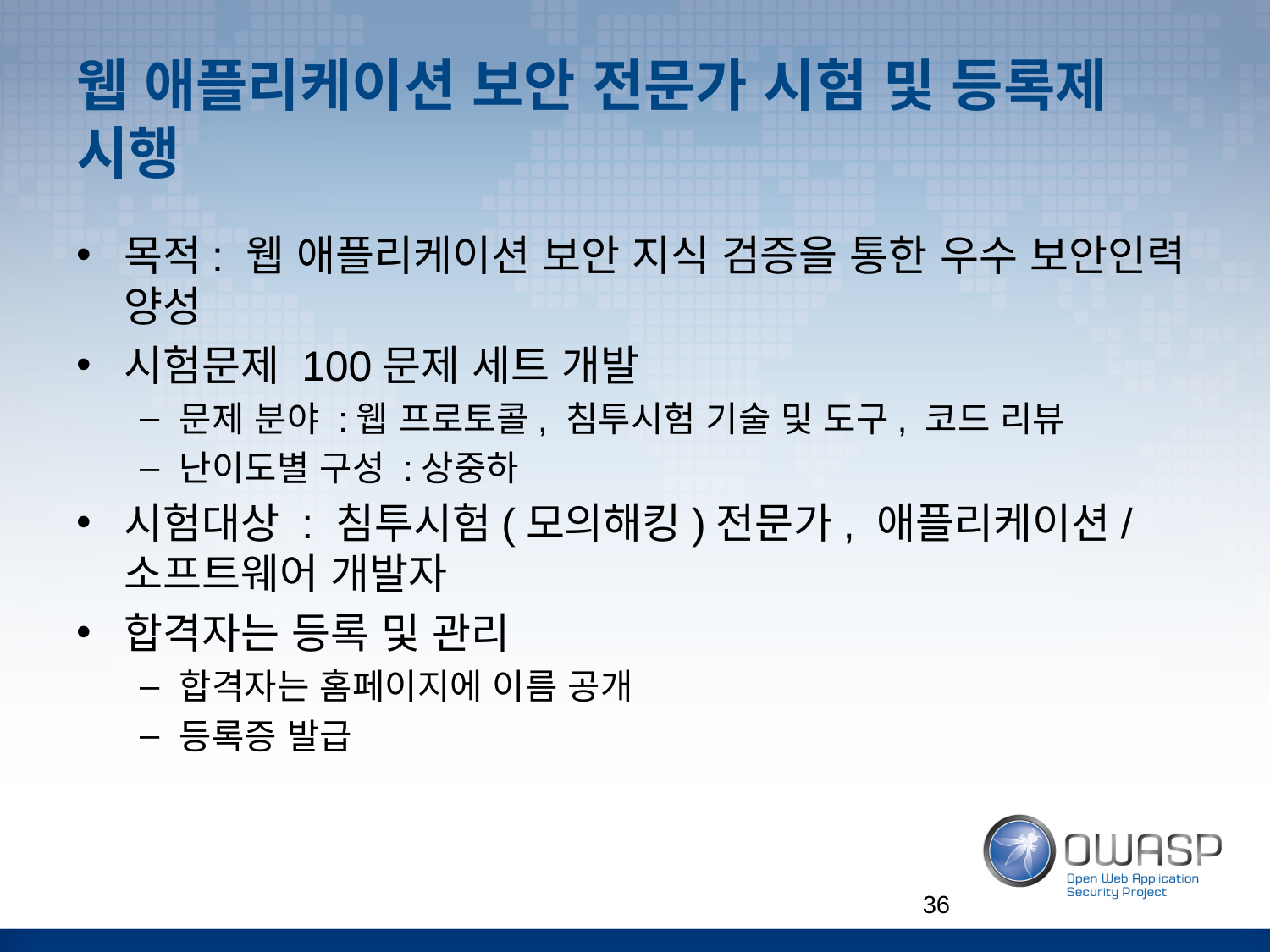

# 웹 애플리케이션 보안 전문가 시험 및 등록제 시행
목적: 웹 애플리케이션 보안 지식 검증을 통한 우수 보안인력 양성
시험문제 100문제 세트 개발
문제 분야 :웹 프로토콜, 침투시험 기술 및 도구, 코드 리뷰
난이도별 구성 :상중하
시험대상 : 침투시험(모의해킹)전문가, 애플리케이션/소프트웨어 개발자
합격자는 등록 및 관리
합격자는 홈페이지에 이름 공개
등록증 발급

36